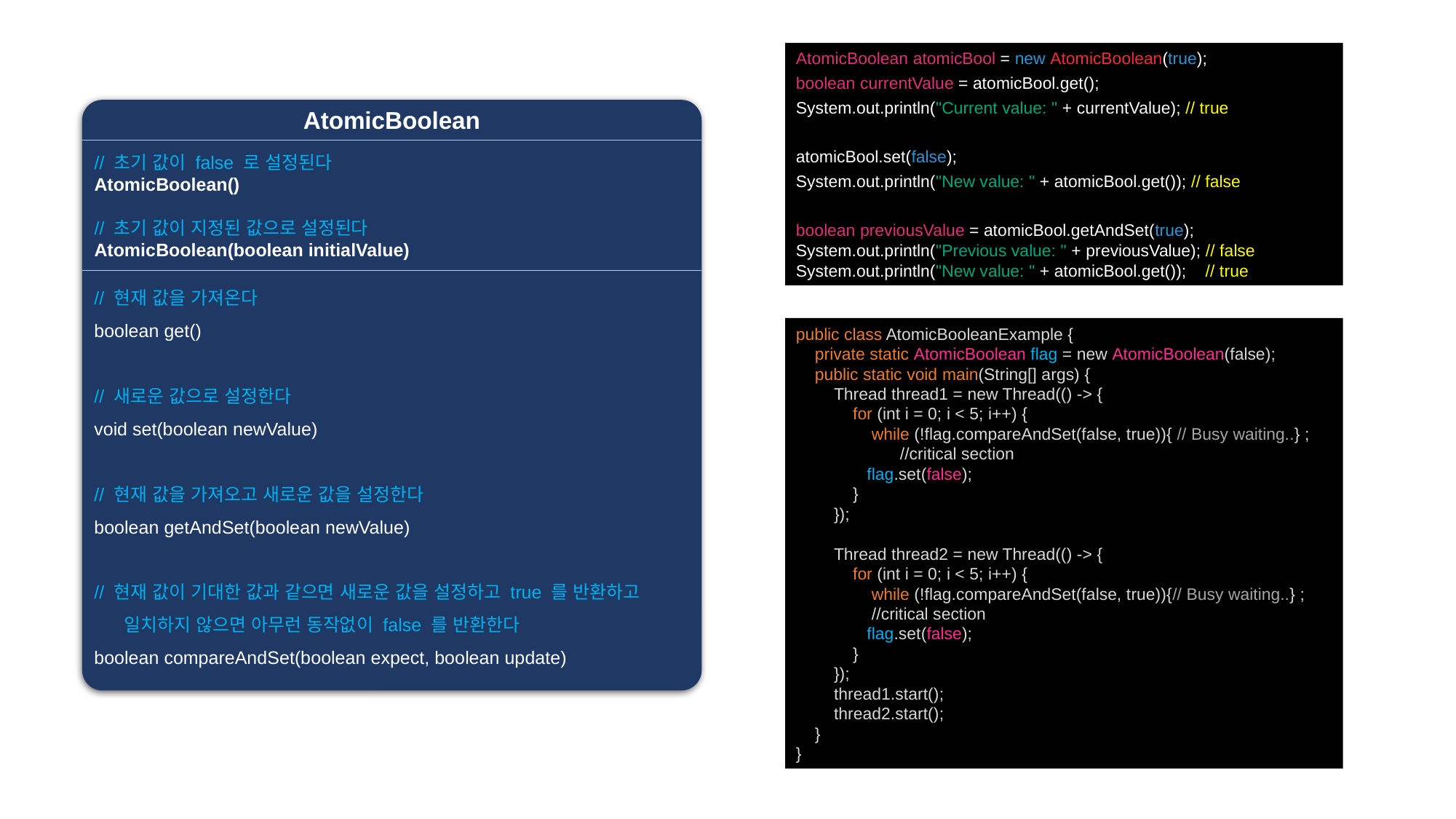

AtomicBoolean atomicBool = new AtomicBoolean(true);
boolean currentValue = atomicBool.get();
System.out.println("Current value: " + currentValue); // true

atomicBool.set(false);
System.out.println("New value: " + atomicBool.get()); // false

boolean previousValue = atomicBool.getAndSet(true); System.out.println("Previous value: " + previousValue); // false System.out.println("New value: " + atomicBool.get());    // true
AtomicBoolean

// 초기 값이 false 로 설정된다
AtomicBoolean()

// 초기 값이 지정된 값으로 설정된다
AtomicBoolean(boolean initialValue)
// 현재 값을 가져온다
boolean get()

// 새로운 값으로 설정한다
void set(boolean newValue)

// 현재 값을 가져오고 새로운 값을 설정한다
boolean getAndSet(boolean newValue)

// 현재 값이 기대한 값과 같으면 새로운 값을 설정하고 true 를 반환하고
     일치하지 않으면 아무런 동작없이 false 를 반환한다
boolean compareAndSet(boolean expect, boolean update)
public class AtomicBooleanExample {
    private static AtomicBoolean flag = new AtomicBoolean(false);
    public static void main(String[] args) {
        Thread thread1 = new Thread(() -> {
            for (int i = 0; i < 5; i++) {
                while (!flag.compareAndSet(false, true)){ // Busy waiting..} ;
                      //critical section
               flag.set(false);
            }
        });

        Thread thread2 = new Thread(() -> {
            for (int i = 0; i < 5; i++) {
                while (!flag.compareAndSet(false, true)){// Busy waiting..} ;
                //critical section
               flag.set(false);
            }
        });
        thread1.start();
        thread2.start();
    }
}